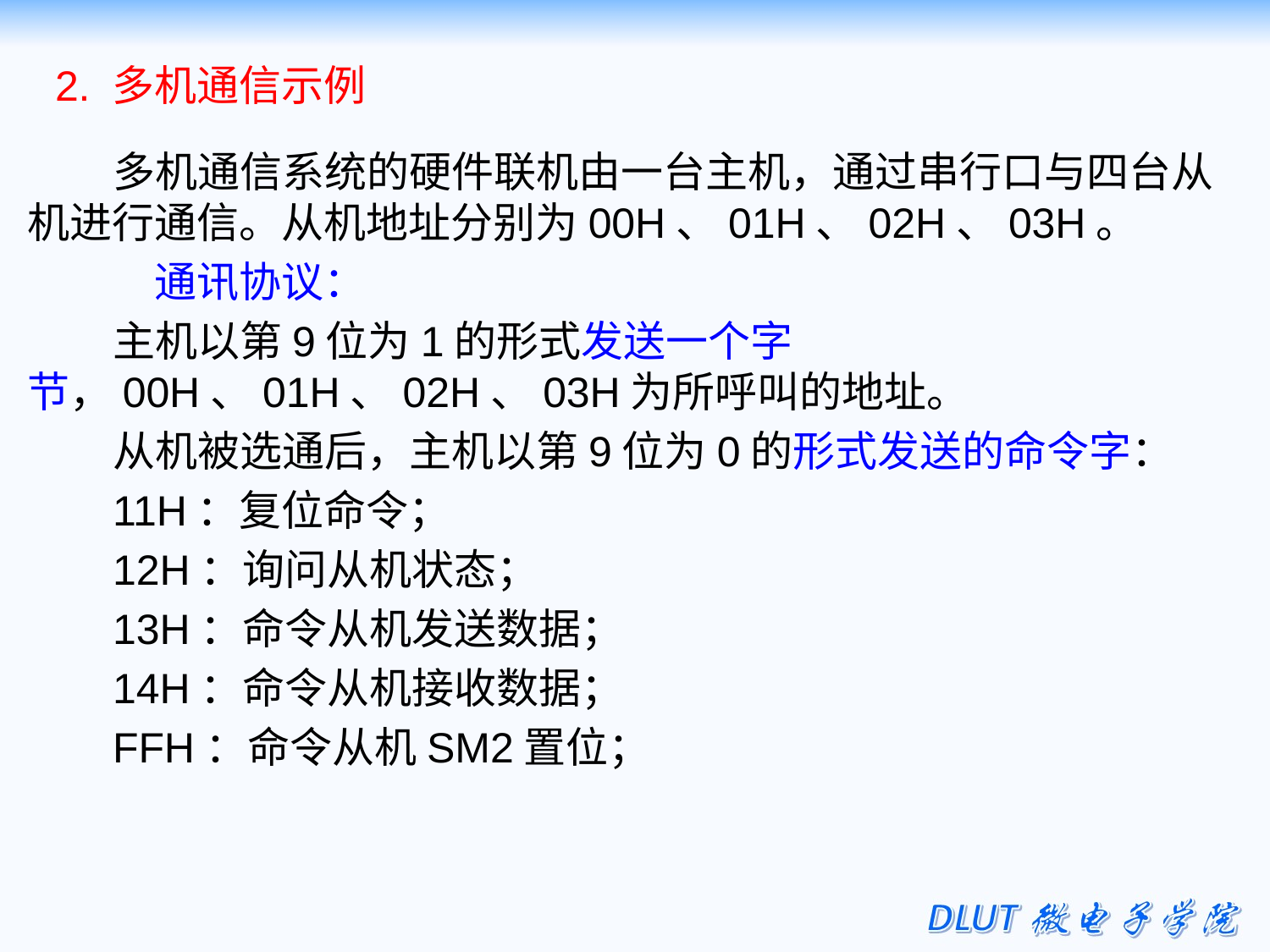

2. 多机通信示例
多机通信系统的硬件联机由一台主机，通过串行口与四台从机进行通信。从机地址分别为00H、01H、02H、03H。
	通讯协议：
主机以第9位为1的形式发送一个字节，00H、01H、02H、03H为所呼叫的地址。
从机被选通后，主机以第9位为0的形式发送的命令字：
11H：复位命令；
12H：询问从机状态；
13H：命令从机发送数据；
14H：命令从机接收数据；
FFH：命令从机SM2置位；